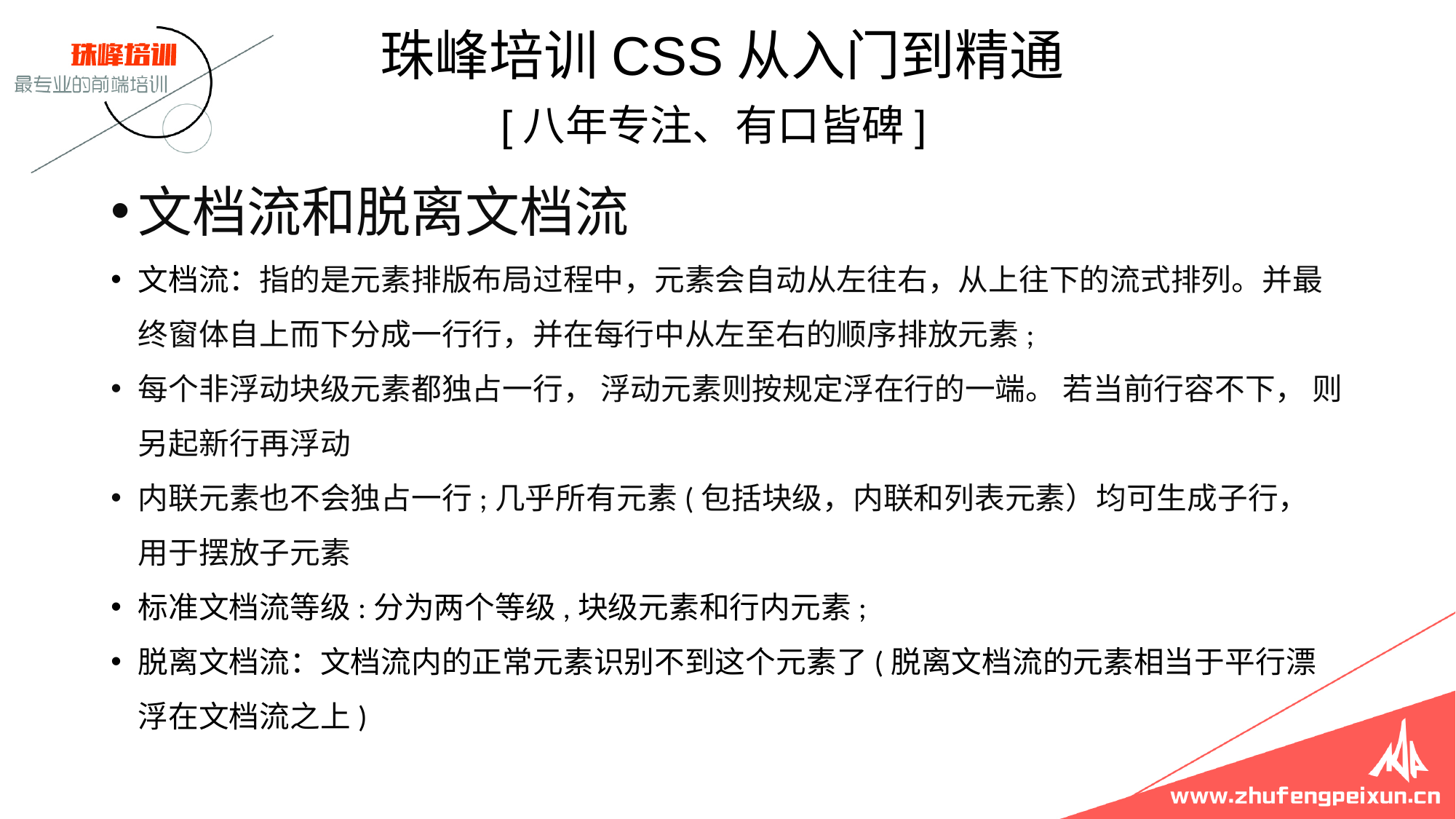

珠峰培训CSS从入门到精通
        [八年专注、有口皆碑]
文档流和脱离文档流
文档流：指的是元素排版布局过程中，元素会自动从左往右，从上往下的流式排列。并最终窗体自上而下分成一行行，并在每行中从左至右的顺序排放元素;
每个非浮动块级元素都独占一行， 浮动元素则按规定浮在行的一端。 若当前行容不下， 则另起新行再浮动
内联元素也不会独占一行;几乎所有元素(包括块级，内联和列表元素）均可生成子行， 用于摆放子元素
标准文档流等级:分为两个等级,块级元素和行内元素;
脱离文档流：文档流内的正常元素识别不到这个元素了(脱离文档流的元素相当于平行漂浮在文档流之上)